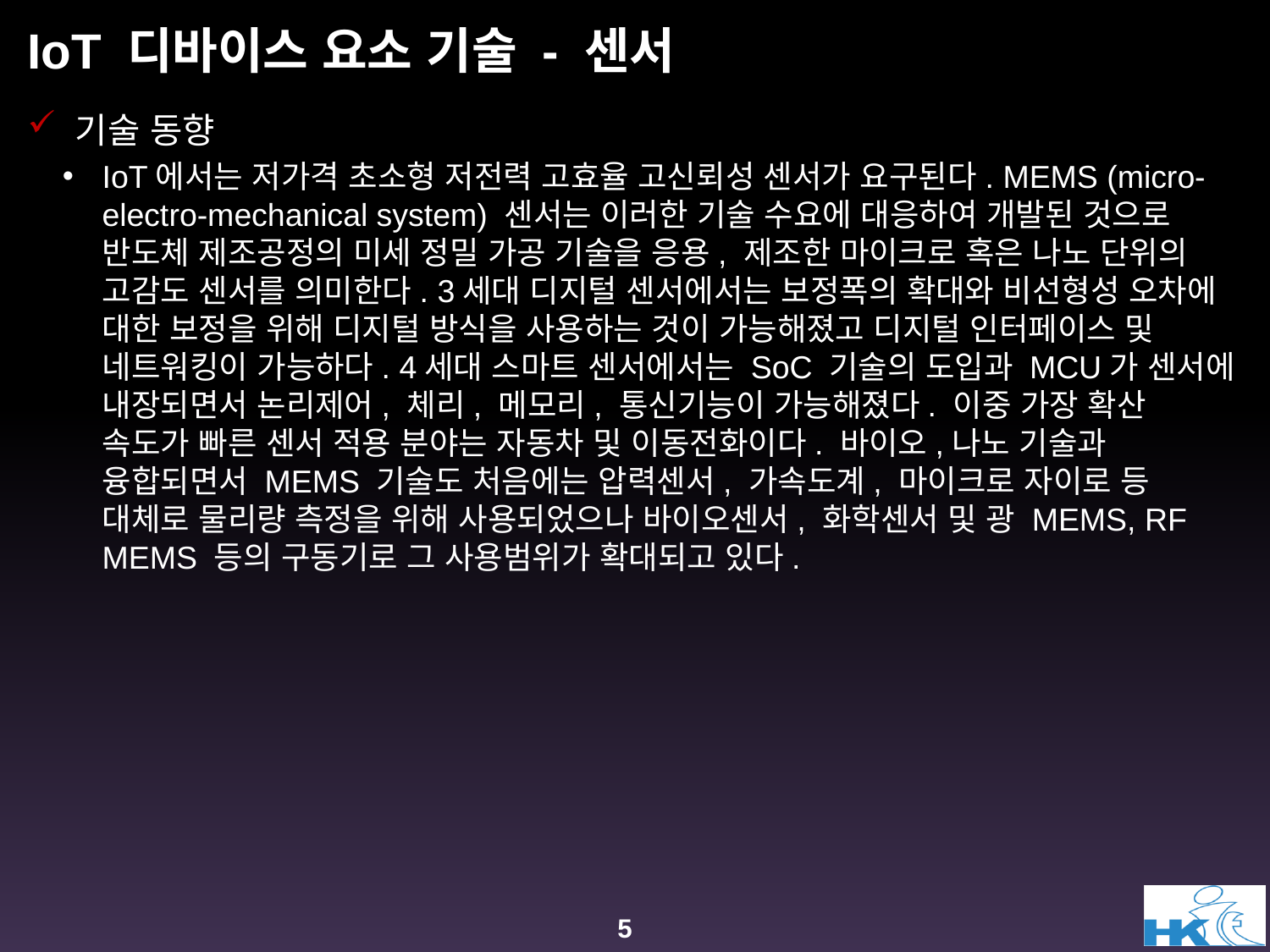

# IoT 디바이스 요소 기술 - 센서
기술 동향
IoT에서는 저가격 초소형 저전력 고효율 고신뢰성 센서가 요구된다. MEMS (micro-electro-mechanical system) 센서는 이러한 기술 수요에 대응하여 개발된 것으로 반도체 제조공정의 미세 정밀 가공 기술을 응용, 제조한 마이크로 혹은 나노 단위의 고감도 센서를 의미한다. 3세대 디지털 센서에서는 보정폭의 확대와 비선형성 오차에 대한 보정을 위해 디지털 방식을 사용하는 것이 가능해졌고 디지털 인터페이스 및 네트워킹이 가능하다. 4세대 스마트 센서에서는 SoC 기술의 도입과 MCU가 센서에 내장되면서 논리제어, 체리, 메모리, 통신기능이 가능해졌다. 이중 가장 확산 속도가 빠른 센서 적용 분야는 자동차 및 이동전화이다. 바이오,나노 기술과 융합되면서 MEMS 기술도 처음에는 압력센서, 가속도계, 마이크로 자이로 등 대체로 물리량 측정을 위해 사용되었으나 바이오센서, 화학센서 및 광 MEMS, RF MEMS 등의 구동기로 그 사용범위가 확대되고 있다.
5